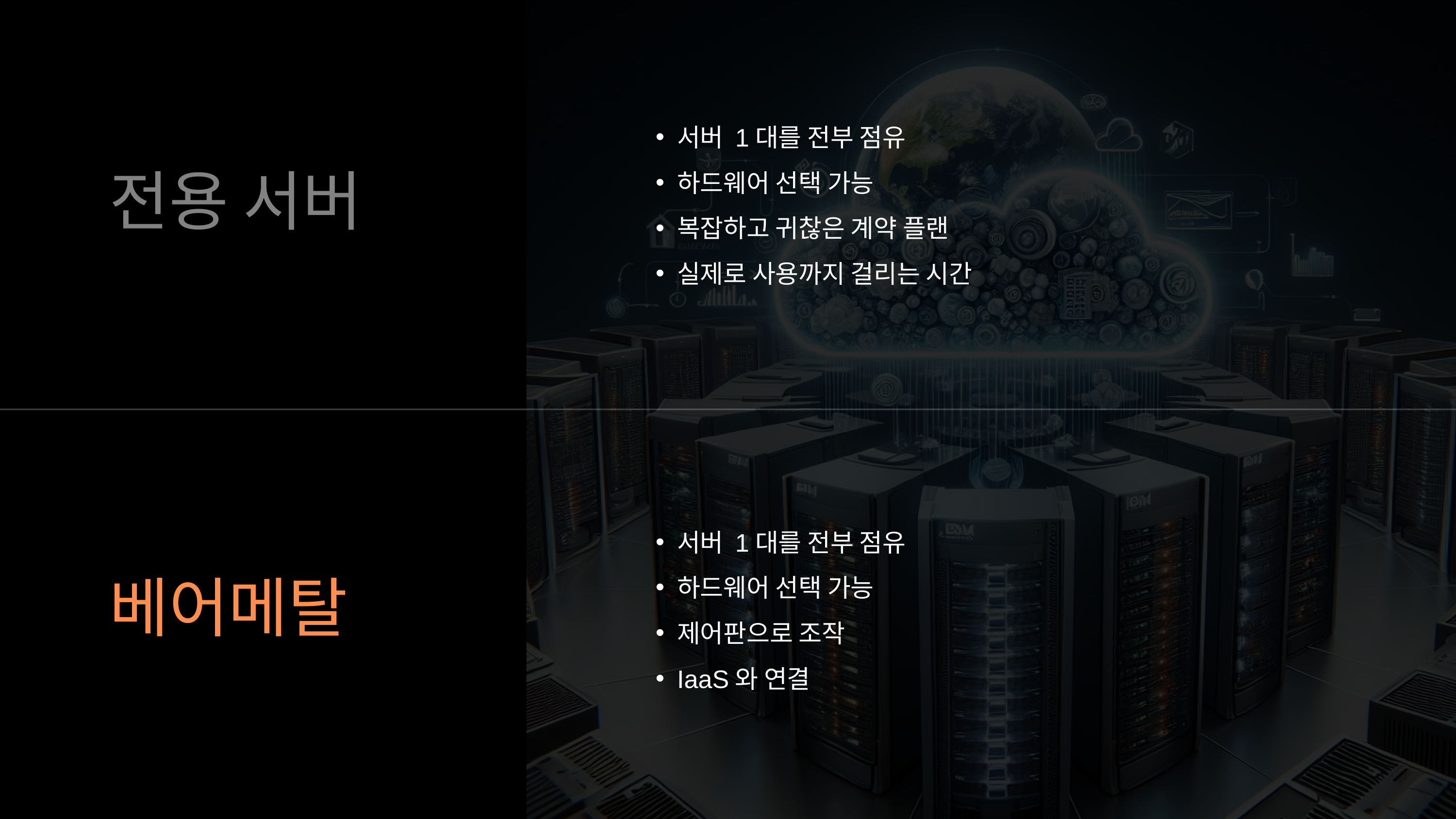

서버 1대를 전부 점유
하드웨어 선택 가능
복잡하고 귀찮은 계약 플랜
실제로 사용까지 걸리는 시간
전용 서버

서버 1대를 전부 점유
하드웨어 선택 가능
제어판으로 조작
IaaS와 연결

베어메탈